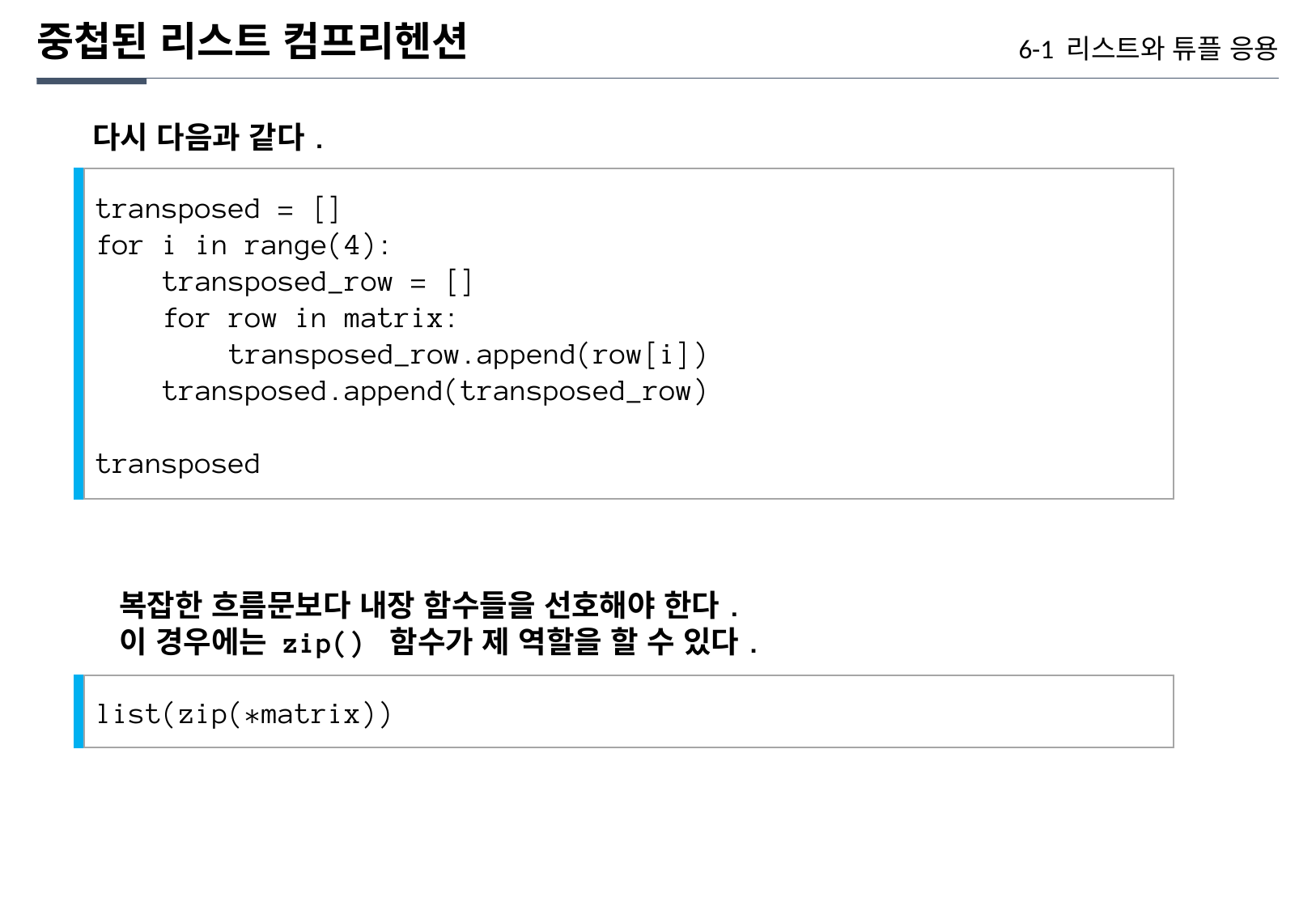

중첩된 리스트 컴프리헨션
6-1 리스트와 튜플 응용
다시 다음과 같다.

transposed = []
for i in range(4):
    transposed_row = []
    for row in matrix:
        transposed_row.append(row[i])
    transposed.append(transposed_row)

transposed
복잡한 흐름문보다 내장 함수들을 선호해야 한다.
이 경우에는 zip() 함수가 제 역할을 할 수 있다.

list(zip(*matrix))